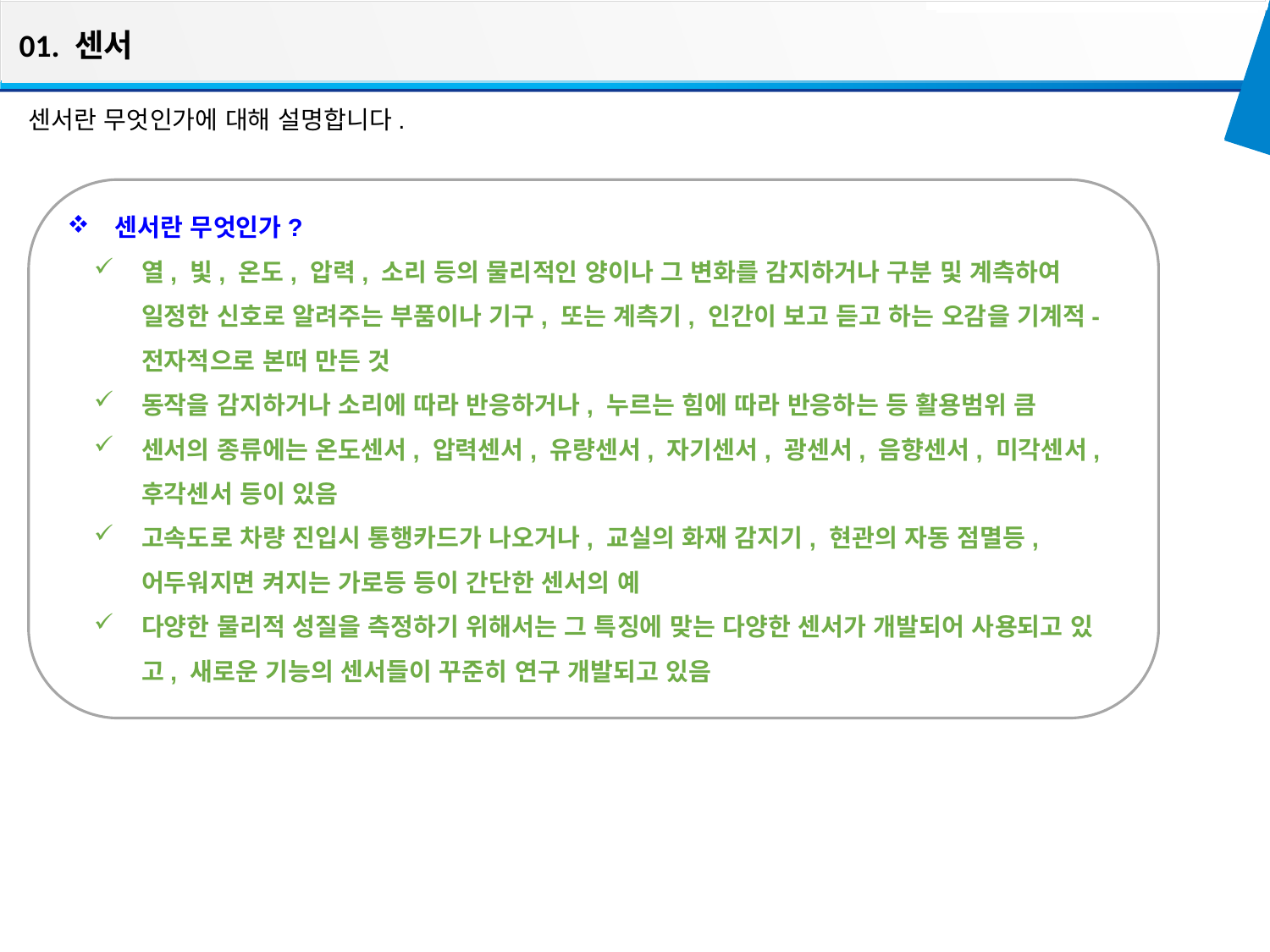

01. 센서

센서란 무엇인가에 대해 설명합니다.
센서란 무엇인가?
열, 빛, 온도, 압력, 소리 등의 물리적인 양이나 그 변화를 감지하거나 구분 및 계측하여 일정한 신호로 알려주는 부품이나 기구, 또는 계측기, 인간이 보고 듣고 하는 오감을 기계적-전자적으로 본떠 만든 것
동작을 감지하거나 소리에 따라 반응하거나, 누르는 힘에 따라 반응하는 등 활용범위 큼
센서의 종류에는 온도센서, 압력센서, 유량센서, 자기센서, 광센서, 음향센서, 미각센서, 후각센서 등이 있음
고속도로 차량 진입시 통행카드가 나오거나, 교실의 화재 감지기, 현관의 자동 점멸등, 어두워지면 켜지는 가로등 등이 간단한 센서의 예
다양한 물리적 성질을 측정하기 위해서는 그 특징에 맞는 다양한 센서가 개발되어 사용되고 있고, 새로운 기능의 센서들이 꾸준히 연구 개발되고 있음